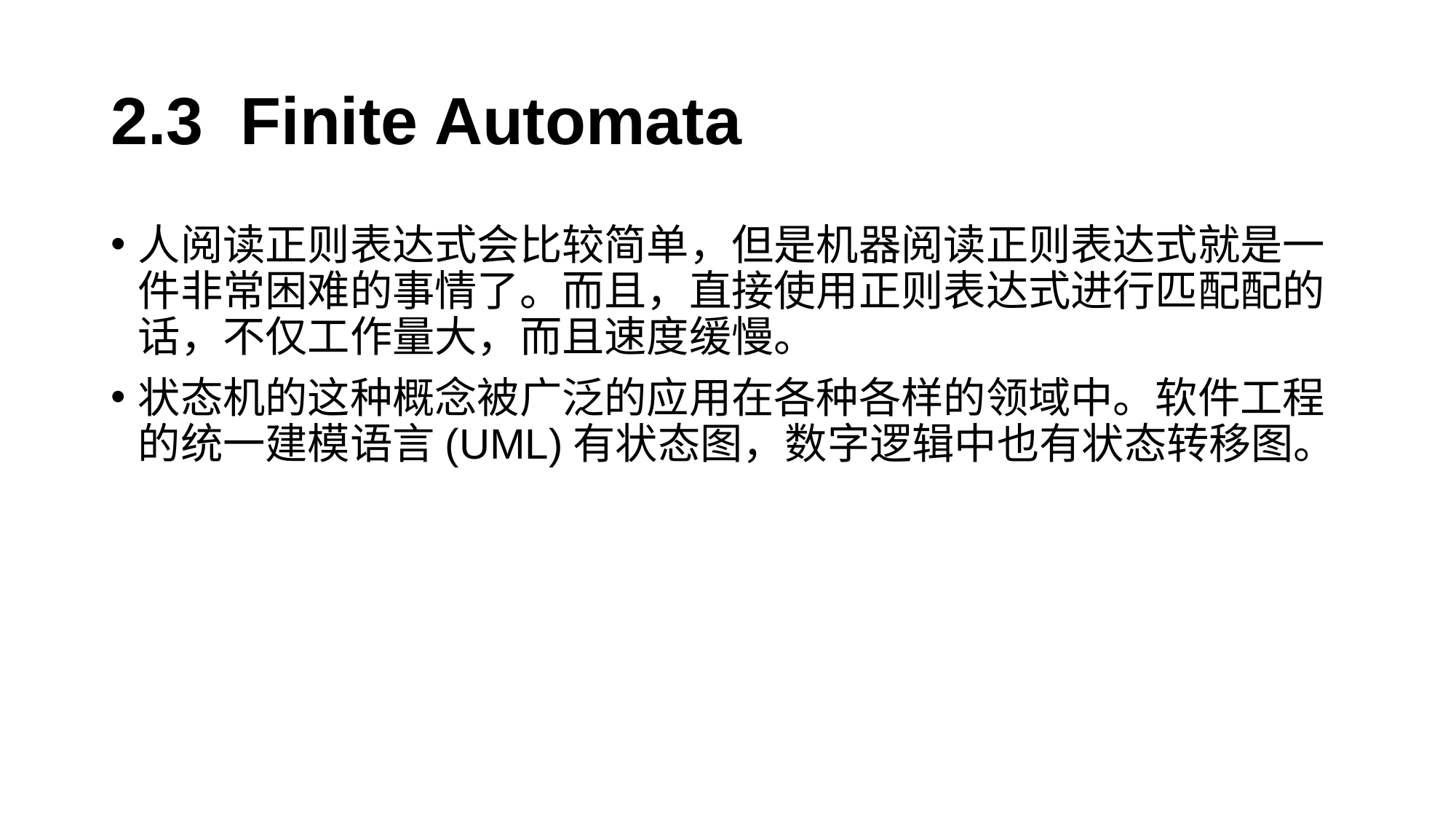

# 2.3  Finite Automata
人阅读正则表达式会比较简单，但是机器阅读正则表达式就是一件非常困难的事情了。而且，直接使用正则表达式进行匹配配的话，不仅工作量大，而且速度缓慢。
状态机的这种概念被广泛的应用在各种各样的领域中。软件工程的统一建模语言(UML)有状态图，数字逻辑中也有状态转移图。